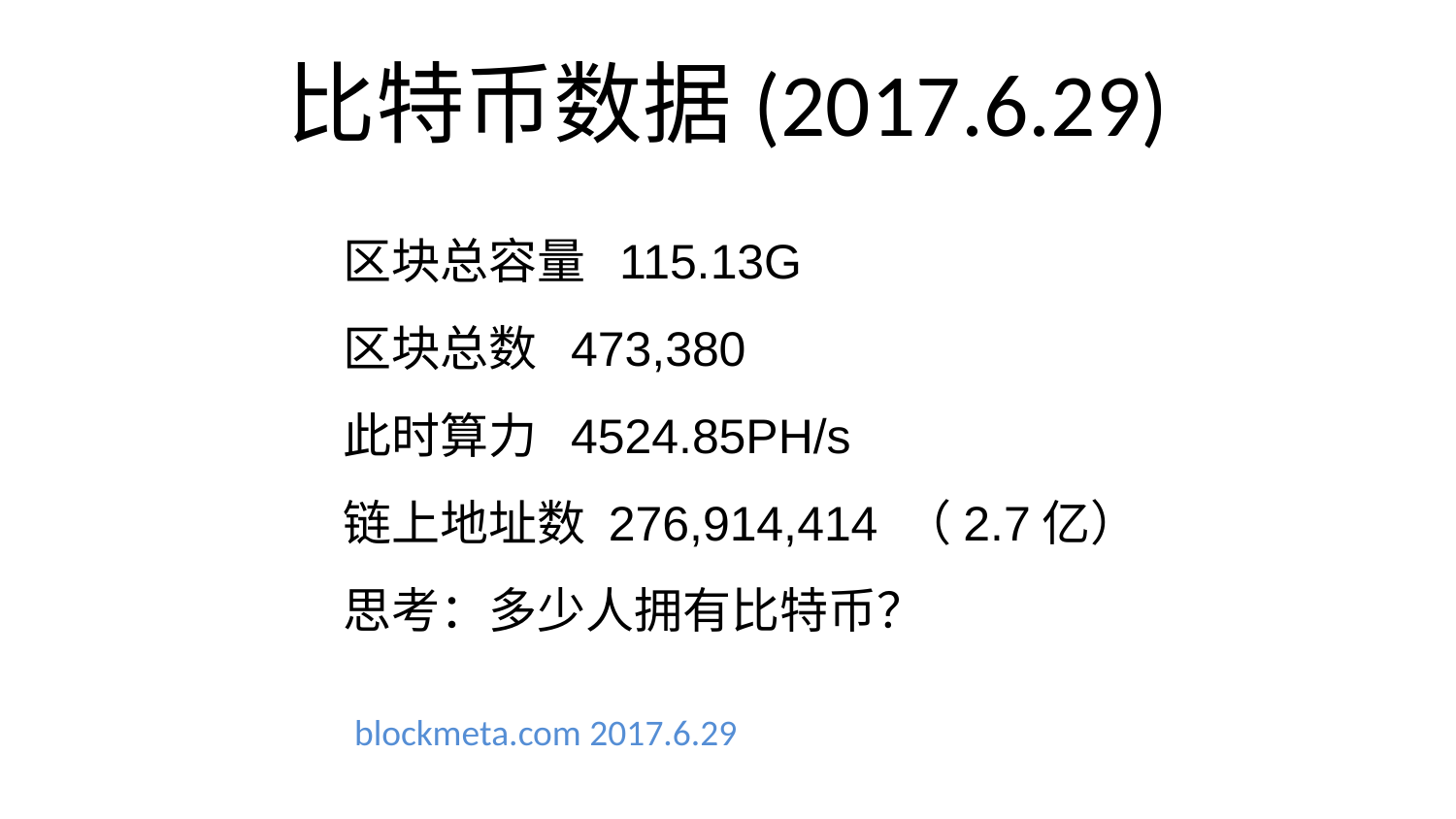

# 比特币数据(2017.6.29)
区块总容量  115.13G
区块总数  473,380
此时算力  4524.85PH/s
链上地址数 276,914,414 （2.7亿）
思考：多少人拥有比特币？
blockmeta.com 2017.6.29